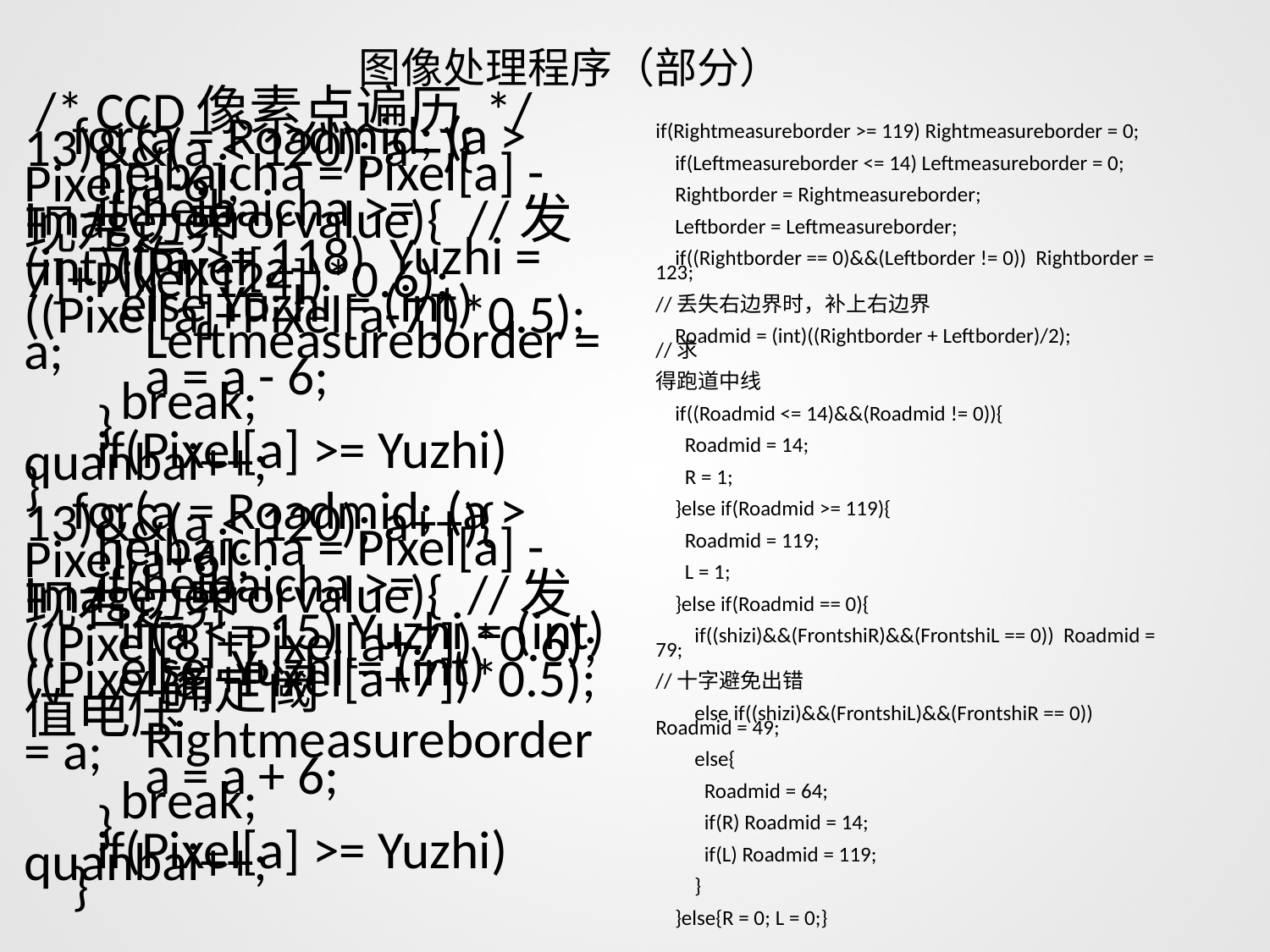

# 图像处理程序（部分）
if(Rightmeasureborder >= 119) Rightmeasureborder = 0;
    if(Leftmeasureborder <= 14) Leftmeasureborder = 0;
    Rightborder = Rightmeasureborder;
    Leftborder = Leftmeasureborder;
    if((Rightborder == 0)&&(Leftborder != 0))  Rightborder = 123;
//丢失右边界时，补上右边界
    Roadmid = (int)((Rightborder + Leftborder)/2);                     //求
得跑道中线
    if((Roadmid <= 14)&&(Roadmid != 0)){
      Roadmid = 14;
      R = 1;
    }else if(Roadmid >= 119){
      Roadmid = 119;
      L = 1;
    }else if(Roadmid == 0){
        if((shizi)&&(FrontshiR)&&(FrontshiL == 0))  Roadmid = 79;
//十字避免出错
        else if((shizi)&&(FrontshiL)&&(FrontshiR == 0)) Roadmid = 49;
        else{
          Roadmid = 64;
          if(R) Roadmid = 14;
          if(L) Roadmid = 119;
        }
    }else{R = 0; L = 0;}
 /* CCD像素点遍历 */
    for(a = Roadmid; (a > 13)&&(a < 120); a--){
      heibaicha = Pixel[a] - Pixel[a-6];
      if(heibaicha >= Image_errorvalue){  //发现左边界
        if(a >= 118)  Yuzhi = (int)((Pixel[a-7]+Pixel[124])*0.6);
        else Yuzhi = (int)((Pixel[a]+Pixel[a-7])*0.5);
          Leftmeasureborder = a;
          a = a - 6;
        break;
      }
      if(Pixel[a] >= Yuzhi) quanbai++;
}
    for(a = Roadmid; (a > 13)&&(a < 120); a++){
      heibaicha = Pixel[a] - Pixel[a+6];
      if(heibaicha >= Image_errorvalue){  //发现右边界
        if(a <= 15) Yuzhi = (int)((Pixel[8]+Pixel[a+7])*0.6);
        else  Yuzhi = (int)((Pixel[a]+Pixel[a+7])*0.5);         //确定阈
值电压
          Rightmeasureborder = a;
          a = a + 6;
        break;
      }
      if(Pixel[a] >= Yuzhi) quanbai++;
    }